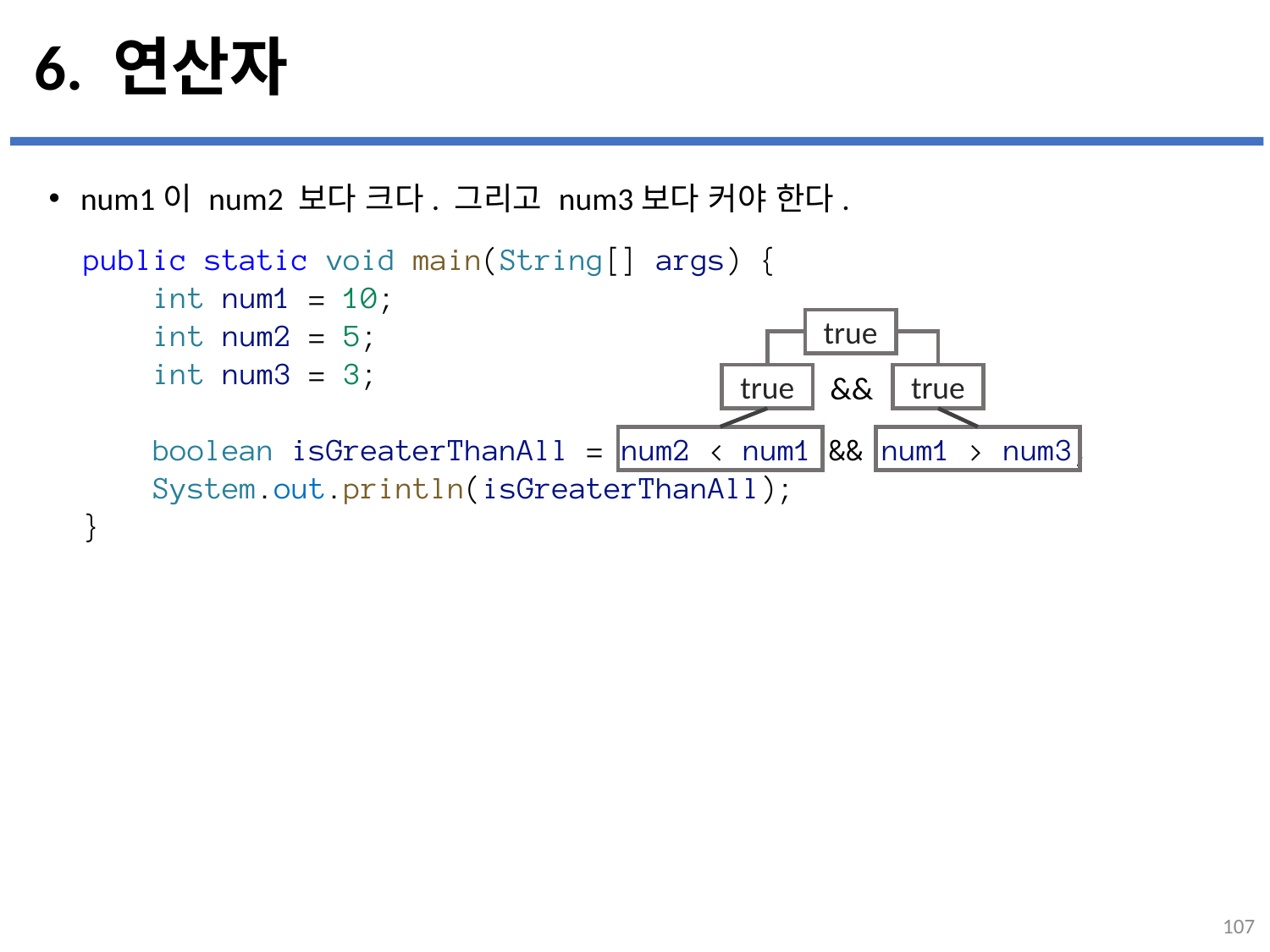

# 6. 연산자
num1이 num2 보다 크다. 그리고 num3보다 커야 한다.
...

설명
public static void main(String[] args) {
    int num1 = 10;
    int num2 = 5;
    int num3 = 3;
    boolean isGreaterThanAll = num2 < num1 && num1 > num3;
    System.out.println(isGreaterThanAll);
}
true
&&
true
true

107